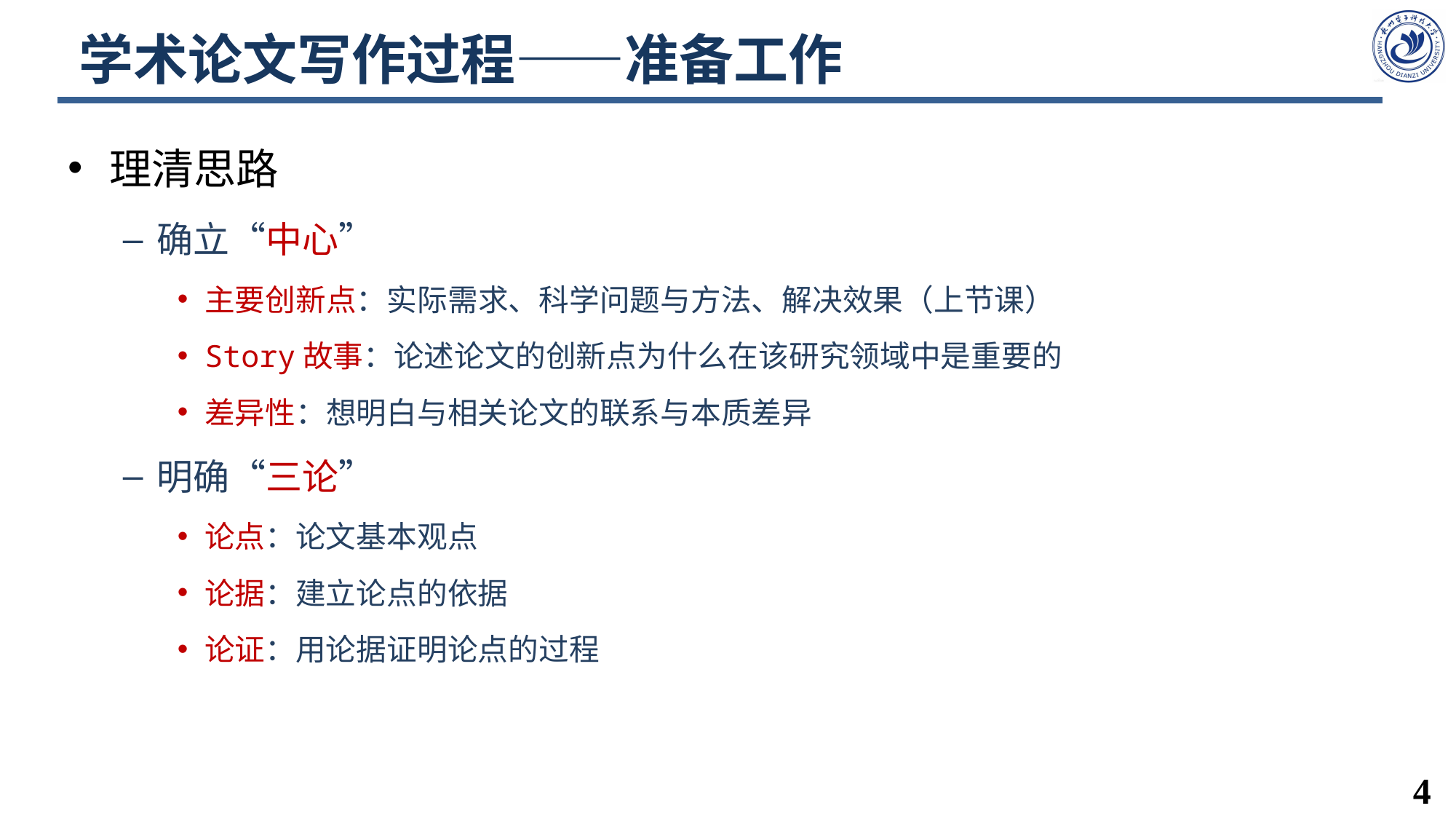

# 学术论文写作过程——准备工作
理清思路
确立“中心”
主要创新点：实际需求、科学问题与方法、解决效果（上节课）
Story故事：论述论文的创新点为什么在该研究领域中是重要的
差异性：想明白与相关论文的联系与本质差异
明确“三论”
论点：论文基本观点
论据：建立论点的依据
论证：用论据证明论点的过程

4